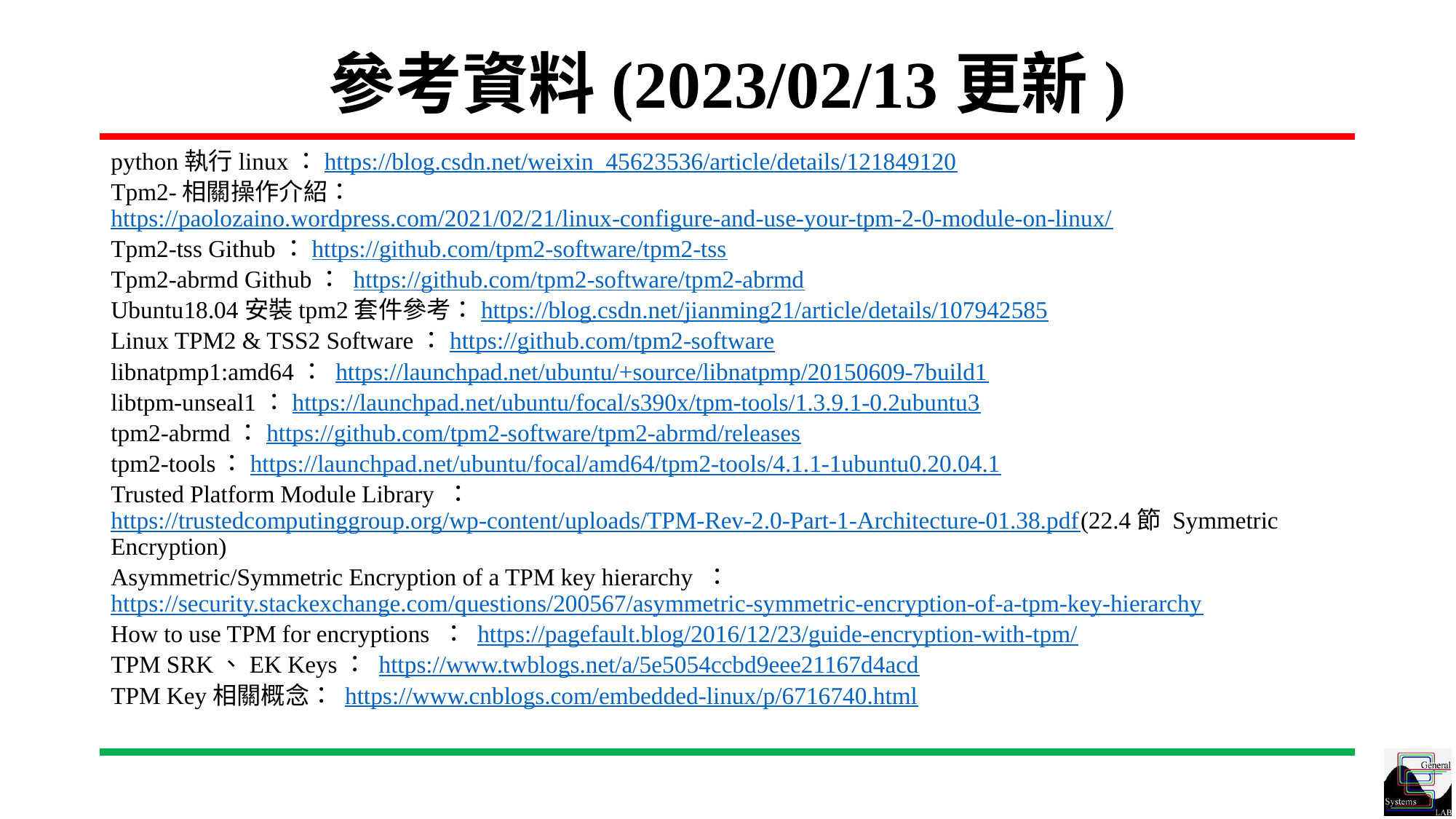

# 參考資料(2023/02/13更新)
python執行linux：https://blog.csdn.net/weixin_45623536/article/details/121849120
Tpm2-相關操作介紹：https://paolozaino.wordpress.com/2021/02/21/linux-configure-and-use-your-tpm-2-0-module-on-linux/
Tpm2-tss Github：https://github.com/tpm2-software/tpm2-tss
Tpm2-abrmd Github： https://github.com/tpm2-software/tpm2-abrmd
Ubuntu18.04安裝tpm2套件參考：https://blog.csdn.net/jianming21/article/details/107942585
Linux TPM2 & TSS2 Software：https://github.com/tpm2-software
libnatpmp1:amd64： https://launchpad.net/ubuntu/+source/libnatpmp/20150609-7build1
libtpm-unseal1：https://launchpad.net/ubuntu/focal/s390x/tpm-tools/1.3.9.1-0.2ubuntu3
tpm2-abrmd：https://github.com/tpm2-software/tpm2-abrmd/releases
tpm2-tools	：https://launchpad.net/ubuntu/focal/amd64/tpm2-tools/4.1.1-1ubuntu0.20.04.1
Trusted Platform Module Library ： https://trustedcomputinggroup.org/wp-content/uploads/TPM-Rev-2.0-Part-1-Architecture-01.38.pdf(22.4節 Symmetric Encryption)
Asymmetric/Symmetric Encryption of a TPM key hierarchy ： https://security.stackexchange.com/questions/200567/asymmetric-symmetric-encryption-of-a-tpm-key-hierarchy
How to use TPM for encryptions ： https://pagefault.blog/2016/12/23/guide-encryption-with-tpm/
TPM SRK、EK Keys： https://www.twblogs.net/a/5e5054ccbd9eee21167d4acd
TPM Key相關概念： https://www.cnblogs.com/embedded-linux/p/6716740.html